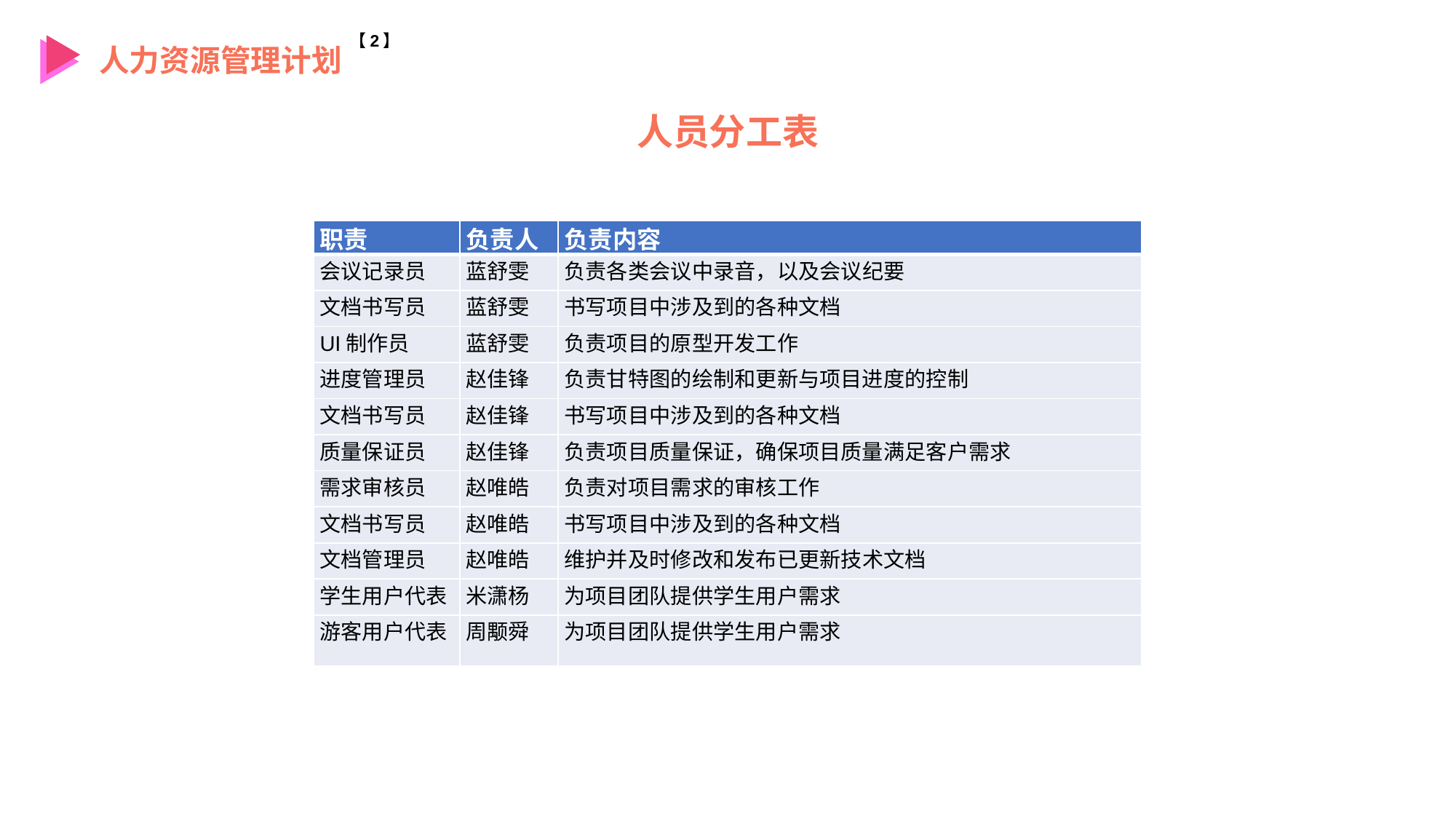

【2】

人力资源管理计划
人员分工表
| 职责 | 负责人 | 负责内容 |
| --- | --- | --- |
| 会议记录员 | 蓝舒雯 | 负责各类会议中录音，以及会议纪要 |
| 文档书写员 | 蓝舒雯 | 书写项目中涉及到的各种文档 |
| UI制作员 | 蓝舒雯 | 负责项目的原型开发工作 |
| 进度管理员 | 赵佳锋 | 负责甘特图的绘制和更新与项目进度的控制 |
| 文档书写员 | 赵佳锋 | 书写项目中涉及到的各种文档 |
| 质量保证员 | 赵佳锋 | 负责项目质量保证，确保项目质量满足客户需求 |
| 需求审核员 | 赵唯皓 | 负责对项目需求的审核工作 |
| 文档书写员 | 赵唯皓 | 书写项目中涉及到的各种文档 |
| 文档管理员 | 赵唯皓 | 维护并及时修改和发布已更新技术文档 |
| 学生用户代表 | 米潇杨 | 为项目团队提供学生用户需求 |
| 游客用户代表 | 周颙舜 | 为项目团队提供学生用户需求 |